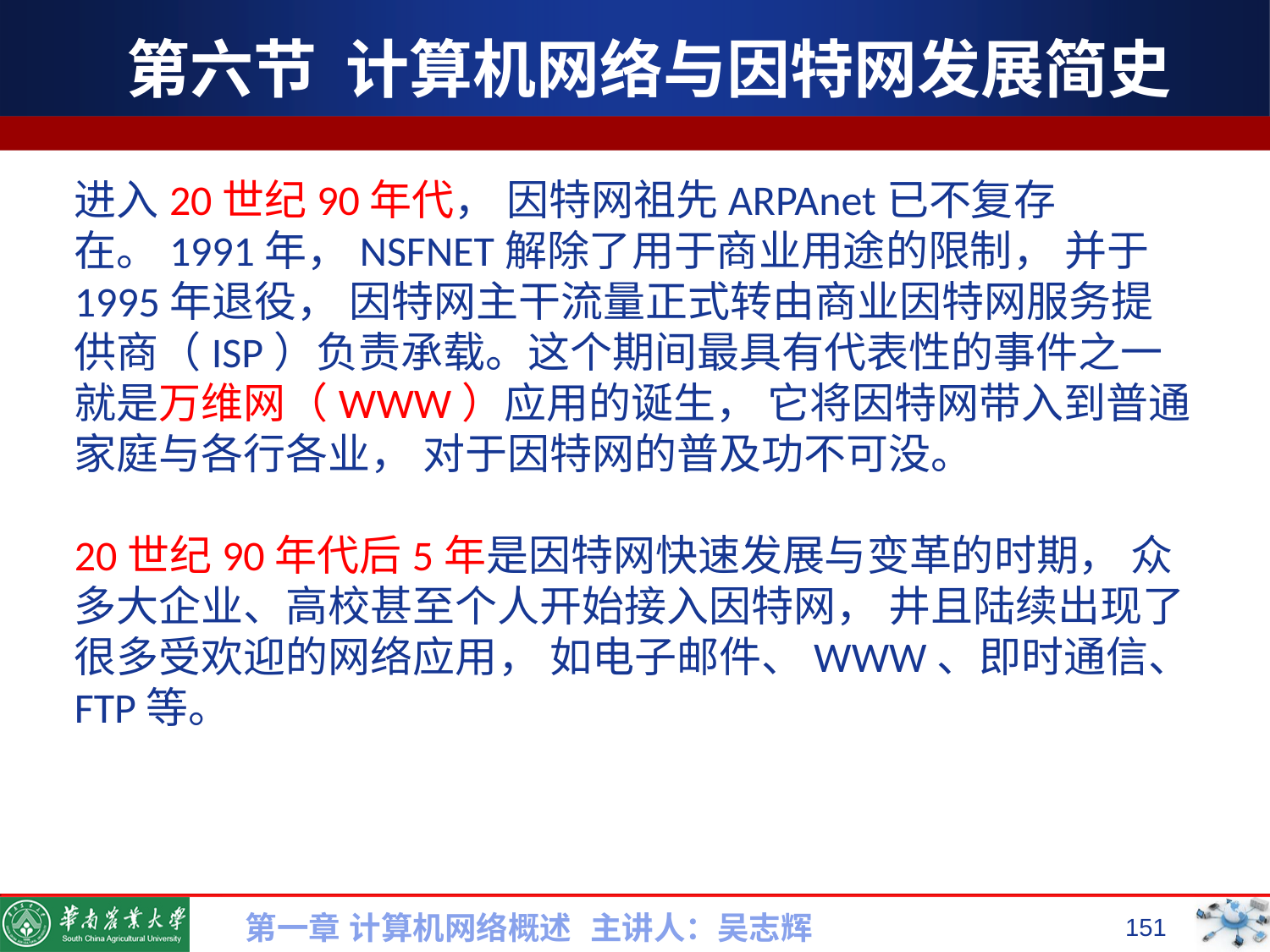

# 第六节  计算机网络与因特网发展简史
进入20世纪90年代， 因特网祖先ARPAnet已不复存在。1991年，NSFNET解除了用于商业用途的限制， 并于1995年退役， 因特网主干流量正式转由商业因特网服务提供商（ISP）负责承载。这个期间最具有代表性的事件之一就是万维网（WWW）应用的诞生， 它将因特网带入到普通家庭与各行各业， 对于因特网的普及功不可没。

20世纪90年代后5年是因特网快速发展与变革的时期， 众多大企业、高校甚至个人开始接入因特网， 井且陆续出现了很多受欢迎的网络应用， 如电子邮件、WWW、即时通信、FTP等。
第一章 计算机网络概述  主讲人：吴志辉
151